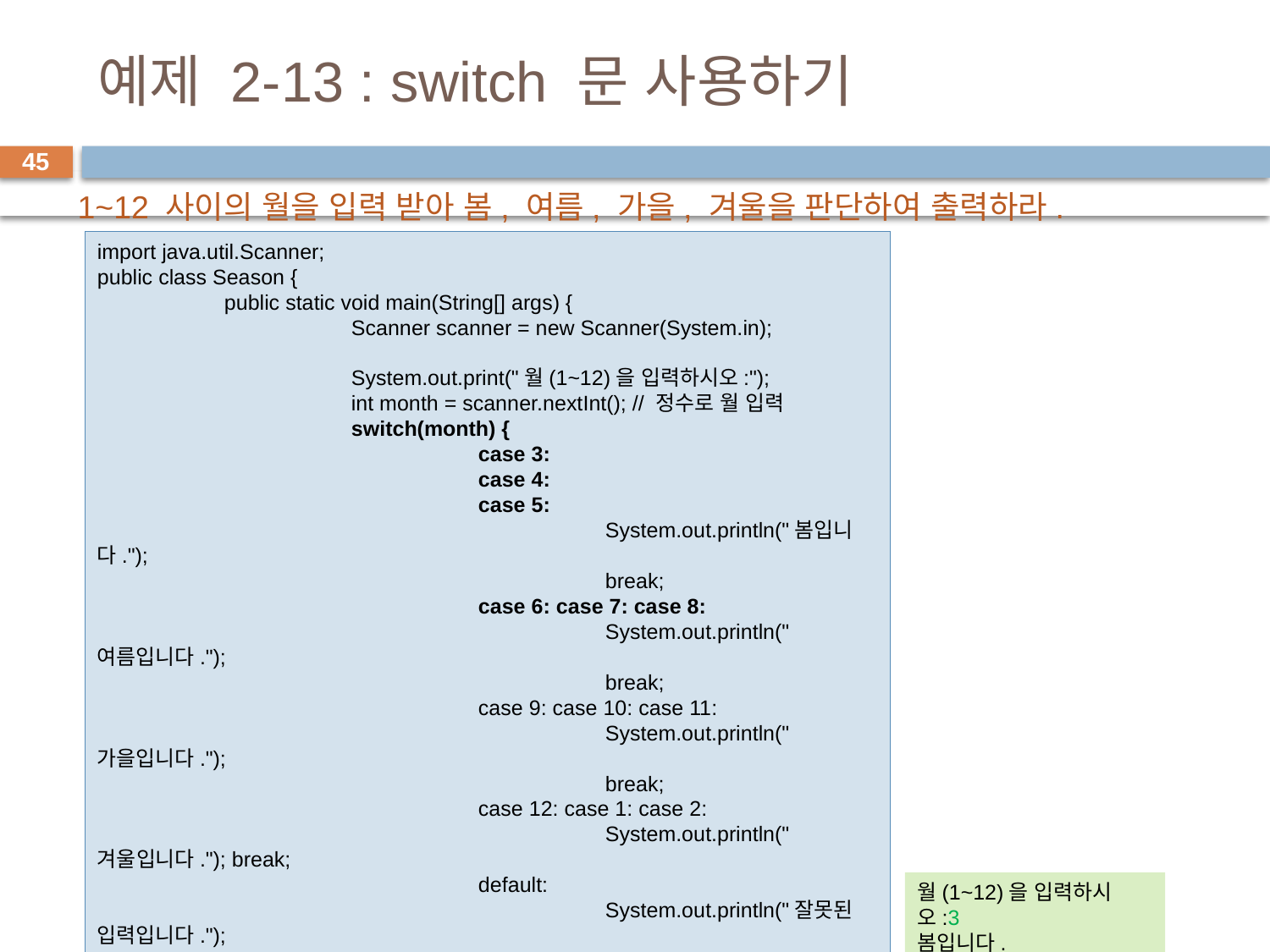

# 예제 2-13 : switch 문 사용하기
45
1~12 사이의 월을 입력 받아 봄, 여름, 가을, 겨울을 판단하여 출력하라.
import java.util.Scanner;
public class Season {
	public static void main(String[] args) {
		Scanner scanner = new Scanner(System.in);

		System.out.print("월(1~12)을 입력하시오:");
		int month = scanner.nextInt(); // 정수로 월 입력
		switch(month) {
			case 3:
			case 4:
			case 5:
				System.out.println("봄입니다.");
				break;
			case 6: case 7: case 8:
				System.out.println("여름입니다.");
				break;
			case 9: case 10: case 11:
				System.out.println("가을입니다.");
				break;
			case 12: case 1: case 2:
				System.out.println("겨울입니다."); break;
			default:
				System.out.println("잘못된 입력입니다.");
		}
		scanner.close();
	}
}
월(1~12)을 입력하시오:3
봄입니다.